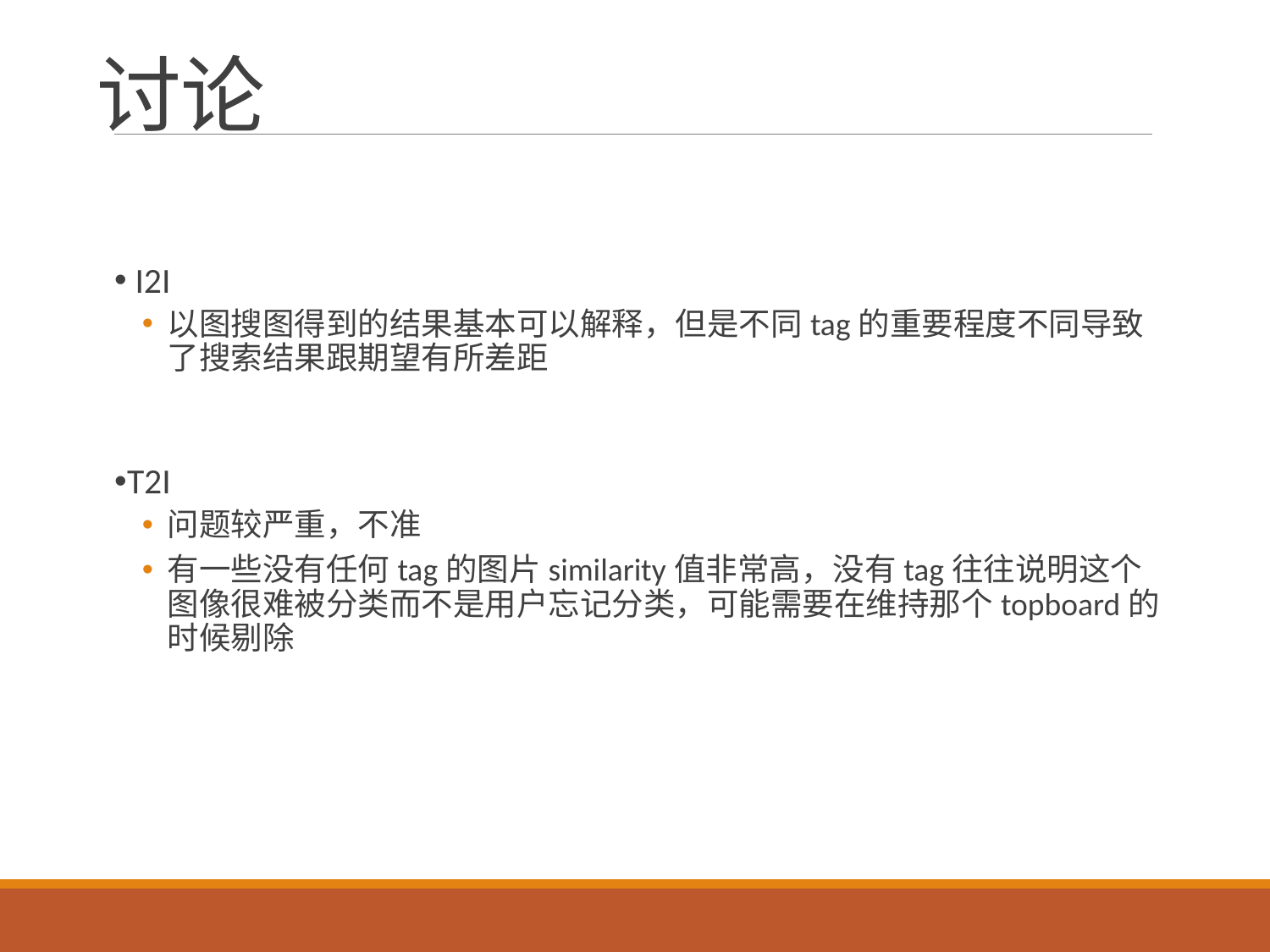

# 讨论
 I2I
以图搜图得到的结果基本可以解释，但是不同tag的重要程度不同导致了搜索结果跟期望有所差距

T2I
问题较严重，不准
有一些没有任何tag的图片similarity值非常高，没有tag往往说明这个图像很难被分类而不是用户忘记分类，可能需要在维持那个topboard的时候剔除